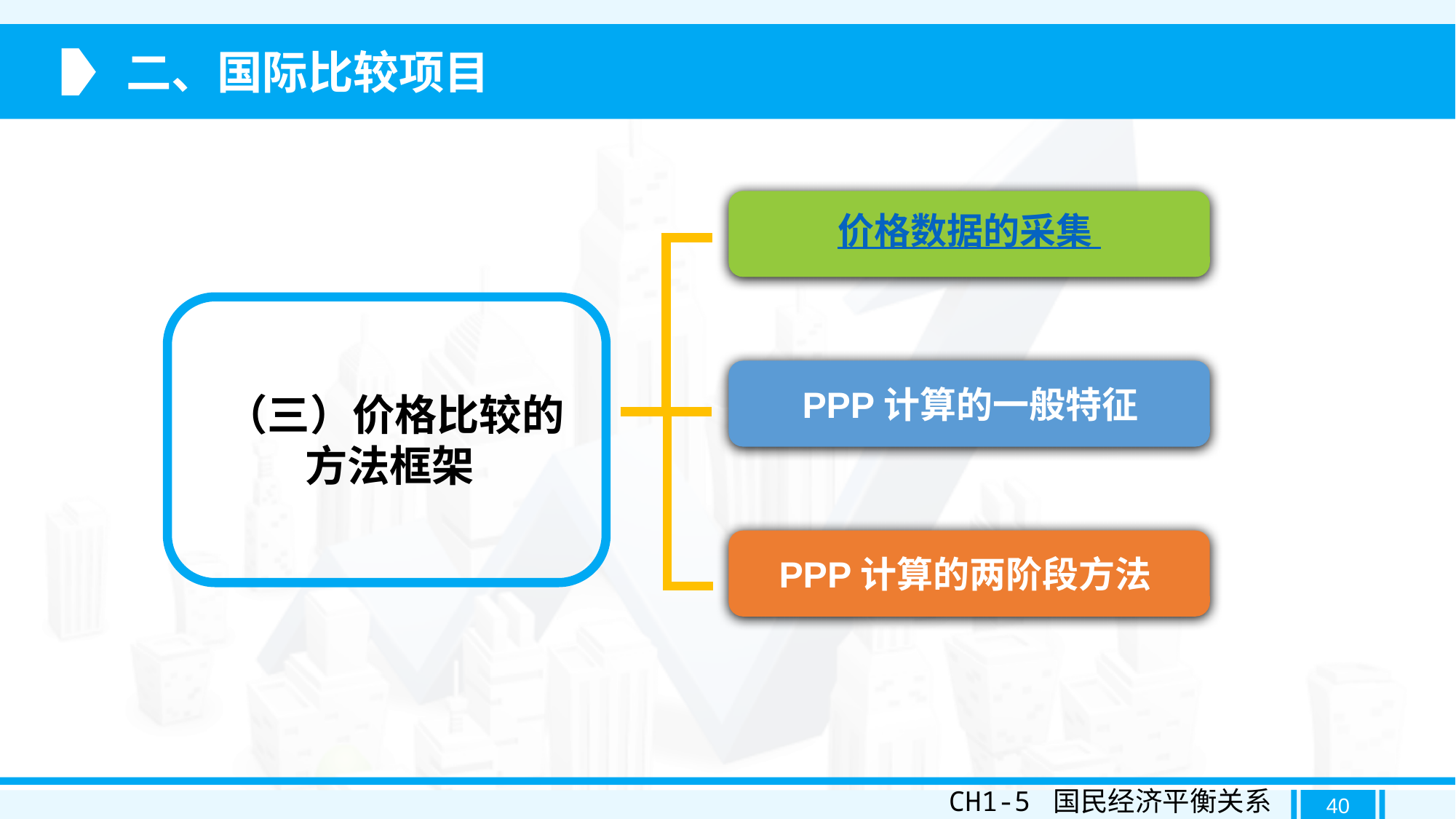

二、国际比较项目

价格数据的采集

 PPP计算的一般特征
（三）价格比较的方法框架
PPP计算的两阶段方法
CH1-5 国民经济平衡关系
40